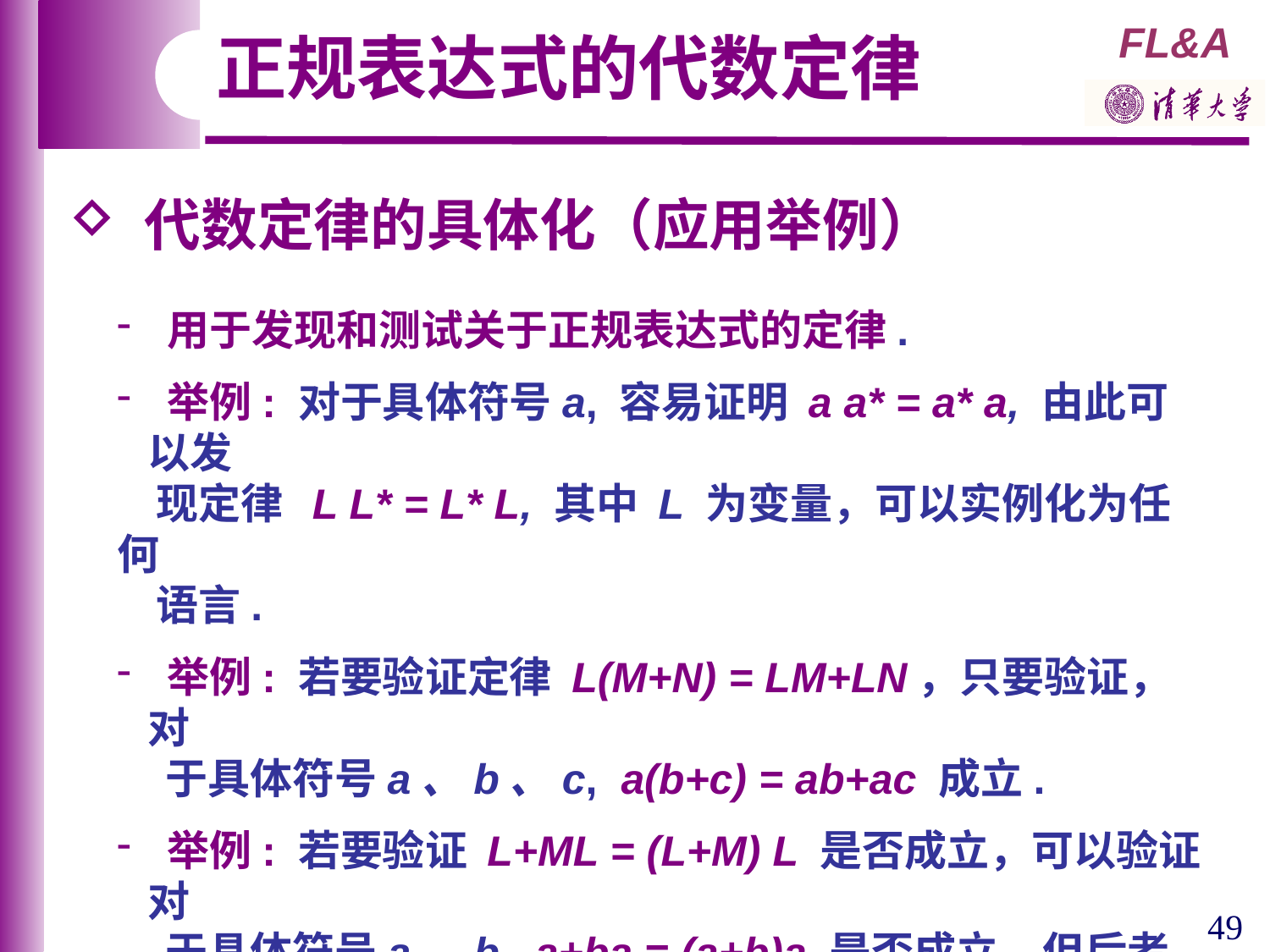

正规表达式的代数定律
 代数定律的具体化（应用举例）

 用于发现和测试关于正规表达式的定律.

 举例: 对于具体符号a, 容易证明 a a* = a* a, 由此可以发
   现定律  L L* = L* L, 其中 L 为变量，可以实例化为任何
   语言.

 举例: 若要验证定律 L(M+N) = LM+LN，只要验证，对
    于具体符号a、b、c,  a(b+c) = ab+ac 成立.

 举例: 若要验证 L+ML = (L+M) L 是否成立，可以验证对
    于具体符号a、b,  a+ba = (a+b)a 是否成立. 但后者不成
    立，aa 属于 (a+b)a 代表的语言，而不属于 a+ba 代表
    的语言.
49